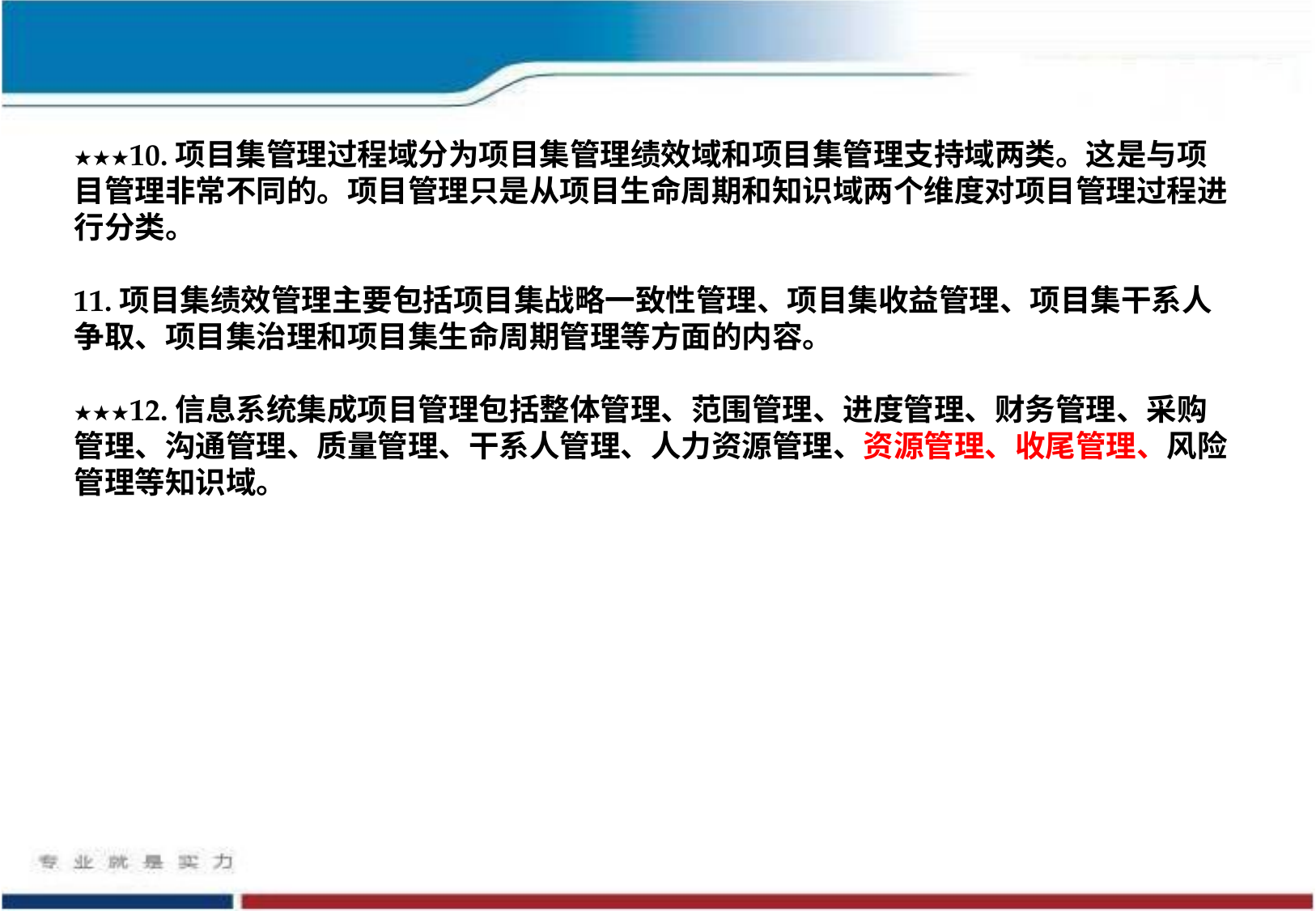

★★★10.项目集管理过程域分为项目集管理绩效域和项目集管理支持域两类。这是与项目管理非常不同的。项目管理只是从项目生命周期和知识域两个维度对项目管理过程进行分类。

11.项目集绩效管理主要包括项目集战略一致性管理、项目集收益管理、项目集干系人争取、项目集治理和项目集生命周期管理等方面的内容。

★★★12.信息系统集成项目管理包括整体管理、范围管理、进度管理、财务管理、采购管理、沟通管理、质量管理、干系人管理、人力资源管理、资源管理、收尾管理、风险管理等知识域。